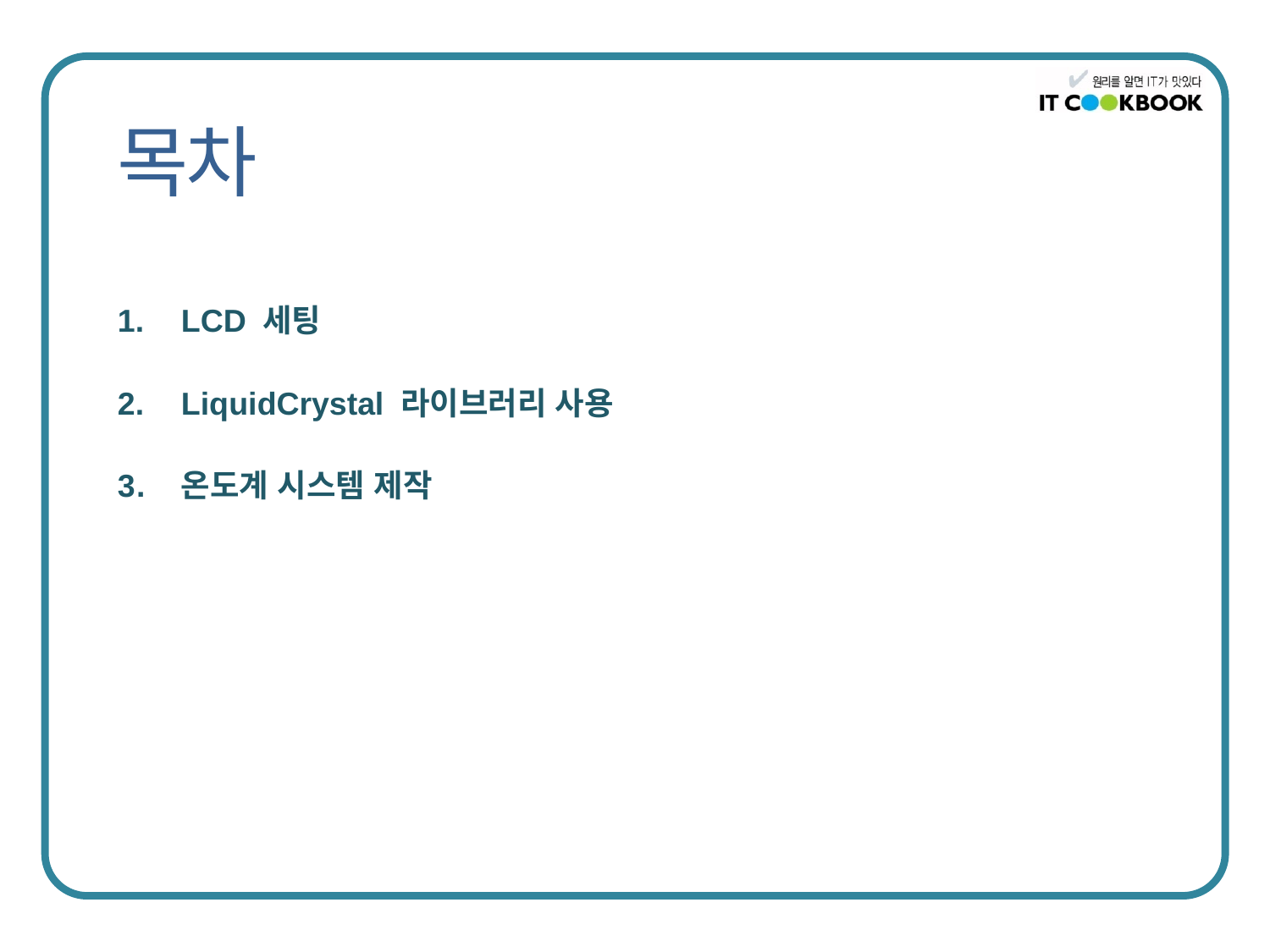

LCD 세팅
LiquidCrystal 라이브러리 사용
온도계 시스템 제작